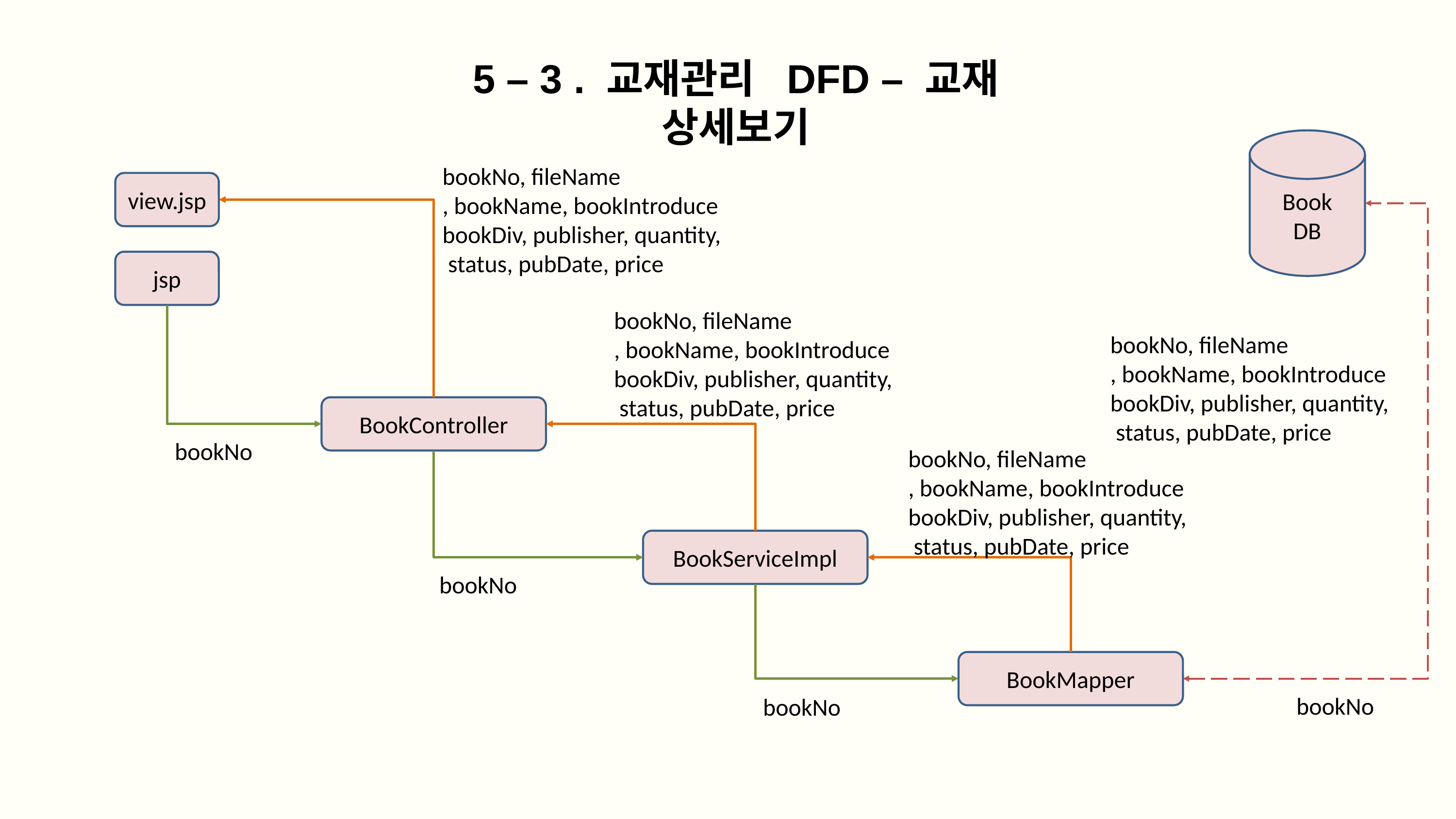

5 – 3 . 교재관리  DFD – 교재 상세보기
Book
DB
bookNo, fileName
, bookName, bookIntroduce
bookDiv, publisher, quantity,
 status, pubDate, price
view.jsp
jsp
bookNo, fileName
, bookName, bookIntroduce
bookDiv, publisher, quantity,
 status, pubDate, price
bookNo, fileName
, bookName, bookIntroduce
bookDiv, publisher, quantity,
 status, pubDate, price
BookController
bookNo
bookNo, fileName
, bookName, bookIntroduce
bookDiv, publisher, quantity,
 status, pubDate, price
BookServiceImpl
bookNo
BookMapper
bookNo
bookNo